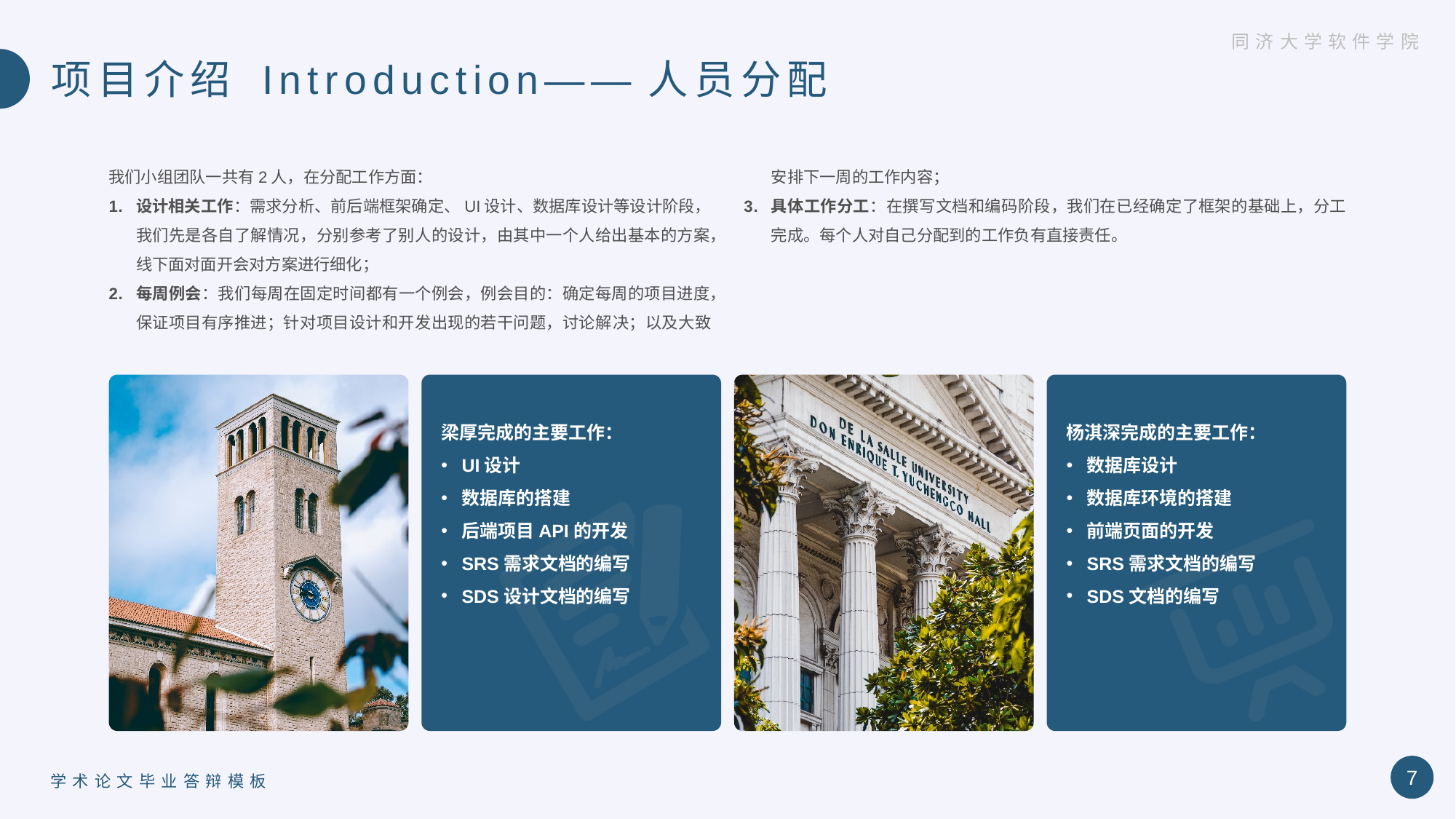

同济大学软件学院
# 项目介绍 Introduction——人员分配
我们小组团队一共有2人，在分配工作方面：
设计相关工作：需求分析、前后端框架确定、UI设计、数据库设计等设计阶段，我们先是各自了解情况，分别参考了别人的设计，由其中一个人给出基本的方案，线下面对面开会对方案进行细化；
每周例会：我们每周在固定时间都有一个例会，例会目的：确定每周的项目进度，保证项目有序推进；针对项目设计和开发出现的若干问题，讨论解决；以及大致安排下一周的工作内容；
具体工作分工：在撰写文档和编码阶段，我们在已经确定了框架的基础上，分工完成。每个人对自己分配到的工作负有直接责任。

梁厚完成的主要工作：
UI设计
数据库的搭建
后端项目API的开发
SRS需求文档的编写
SDS设计文档的编写

杨淇深完成的主要工作：
数据库设计
数据库环境的搭建
前端页面的开发
SRS需求文档的编写
SDS文档的编写

7
学术论文毕业答辩模板